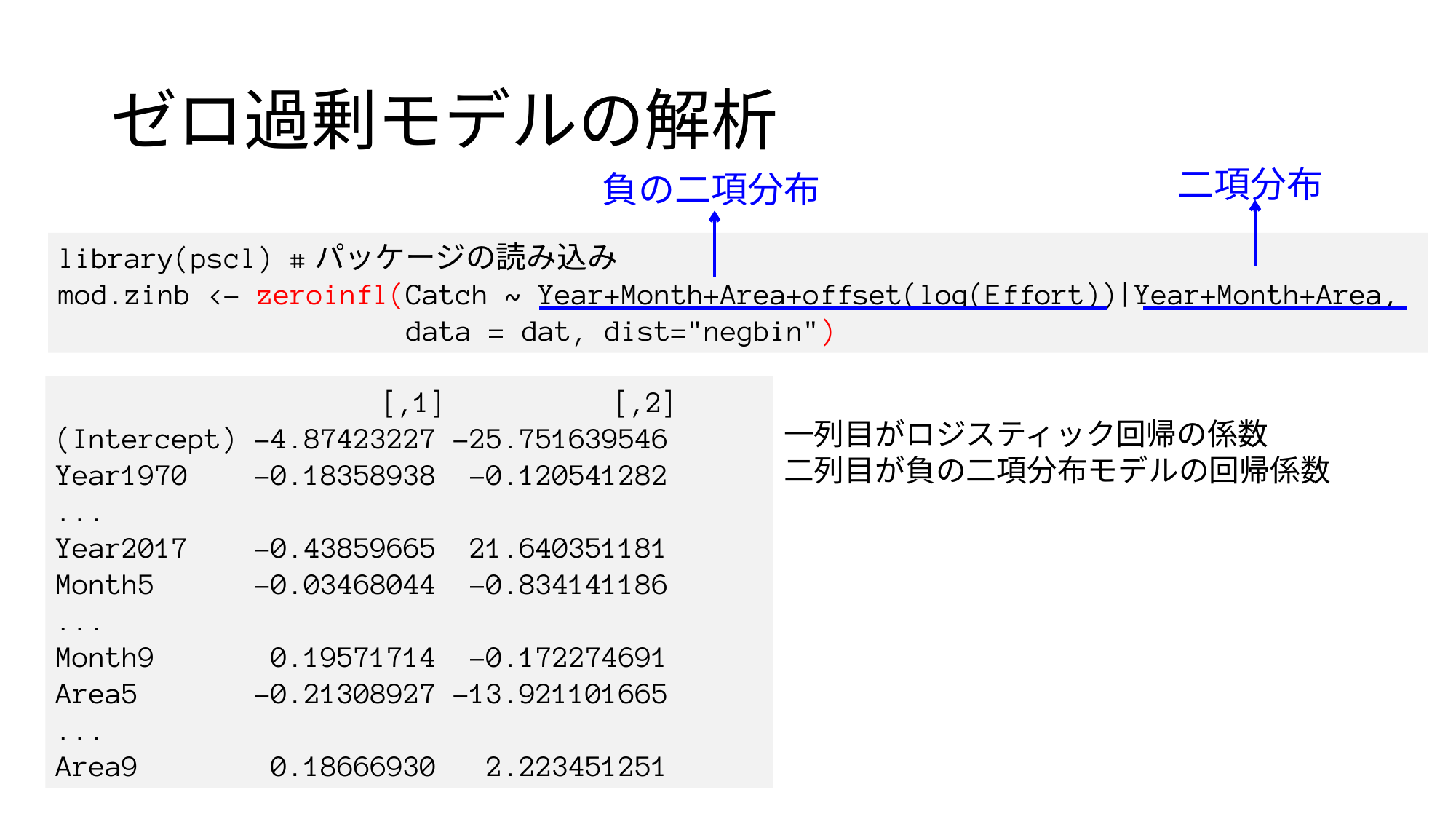

ゼロ過剰モデルの解析
二項分布
負の二項分布
library(pscl) #パッケージの読み込み
mod.zinb <- zeroinfl(Catch ~ Year+Month+Area+offset(log(Effort))|Year+Month+Area,
                     data = dat, dist="negbin")
 　　　　　　　　　　[,1]          [,2]
(Intercept) -4.87423227 -25.751639546
Year1970    -0.18358938  -0.120541282
...
Year2017    -0.43859665  21.640351181
Month5      -0.03468044  -0.834141186
...
Month9       0.19571714  -0.172274691
Area5       -0.21308927 -13.921101665
...
Area9        0.18666930   2.223451251
一列目がロジスティック回帰の係数
二列目が負の二項分布モデルの回帰係数